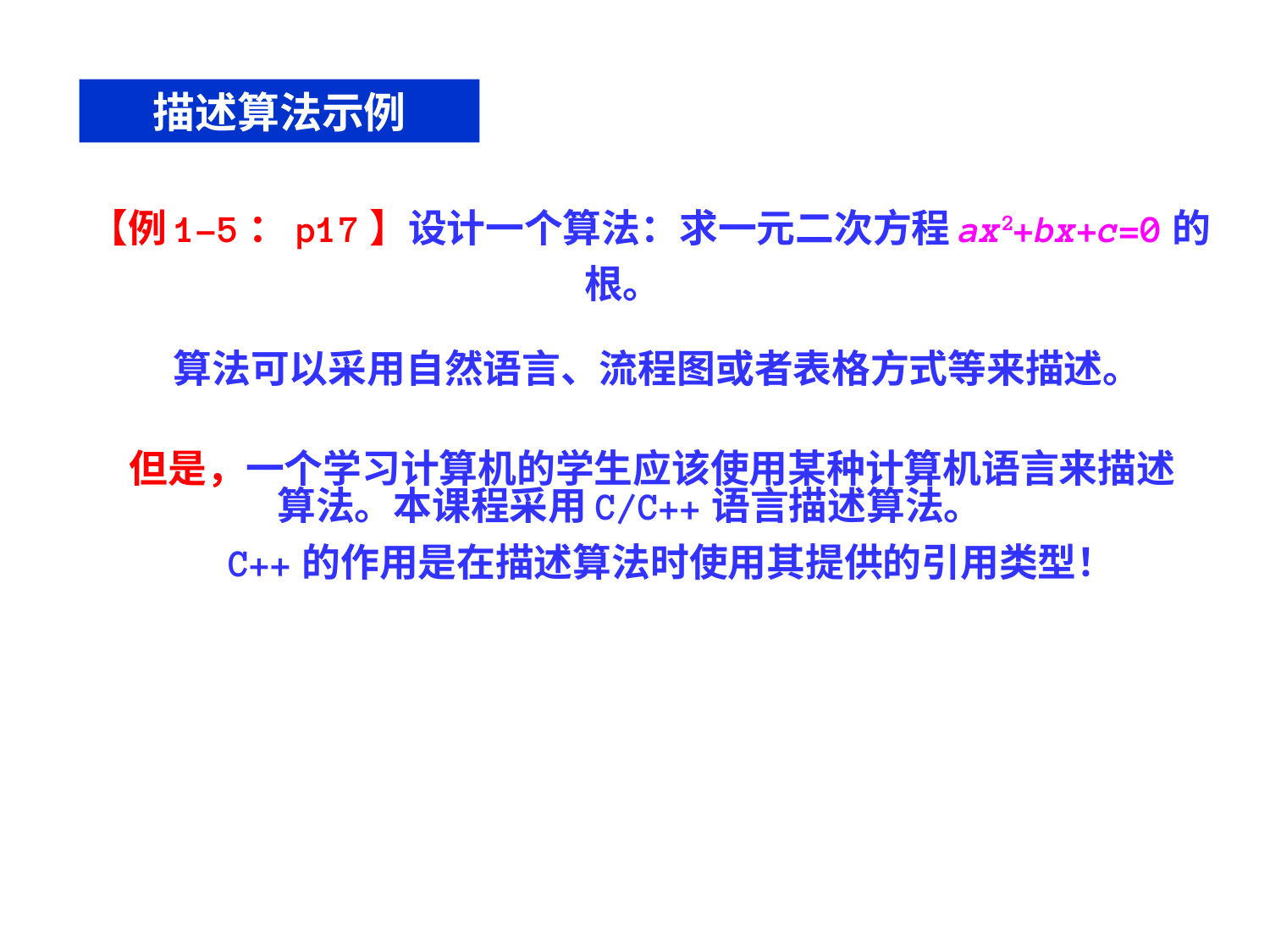

描述算法示例
【例1-5：p17】设计一个算法：求一元二次方程ax2+bx+c=0的根。
算法可以采用自然语言、流程图或者表格方式等来描述。
    但是，一个学习计算机的学生应该使用某种计算机语言来描述算法。本课程采用C/C++语言描述算法。
    C++的作用是在描述算法时使用其提供的引用类型！